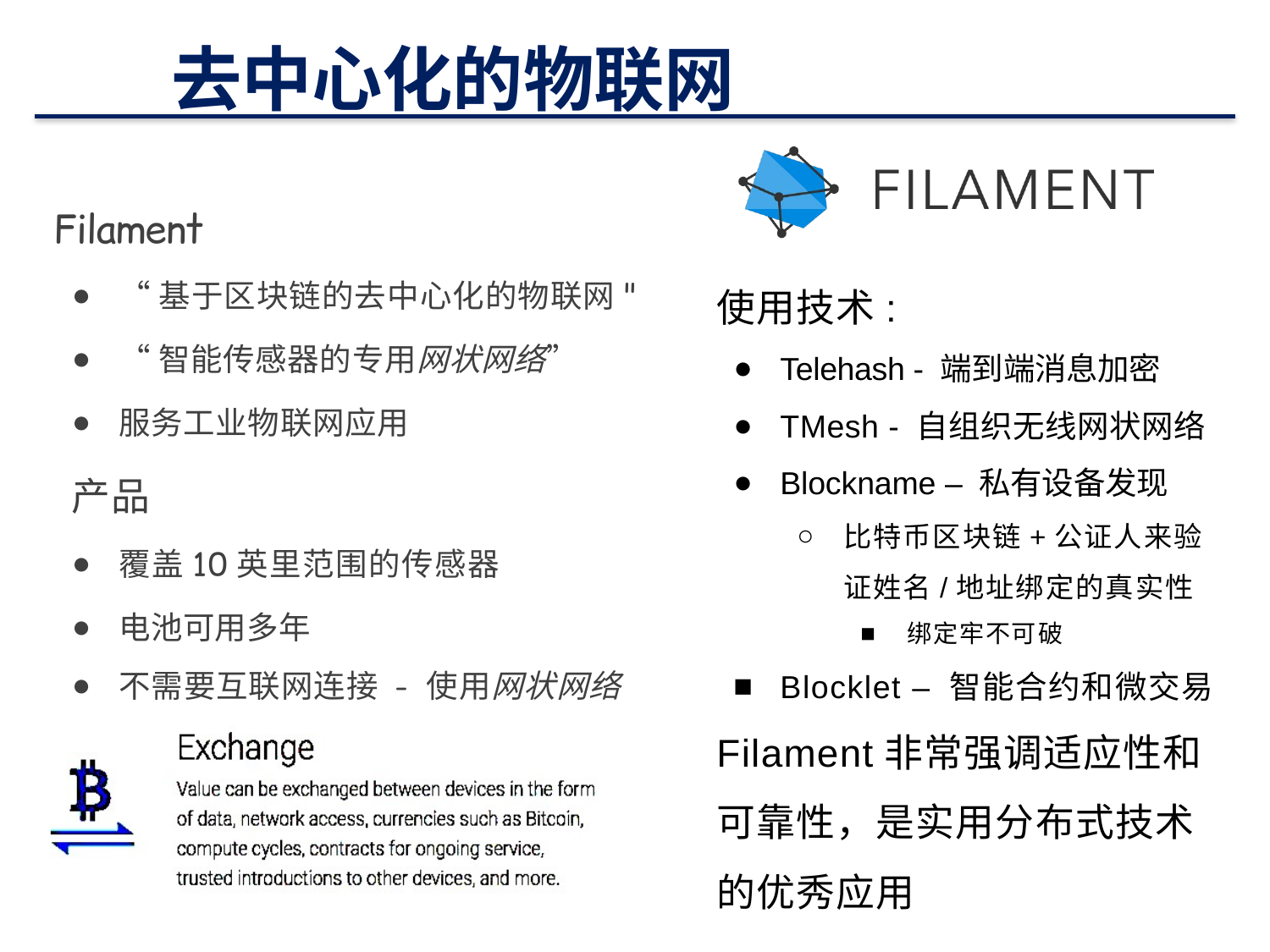

# 去中心化的物联网

Filament
“基于区块链的去中心化的物联网"
“智能传感器的专用网状网络”
服务工业物联网应用
产品
覆盖10英里范围的传感器
电池可用多年
不需要互联网连接 - 使用网状网络
使用技术:
Telehash - 端到端消息加密
TMesh - 自组织无线网状网络
Blockname – 私有设备发现
比特币区块链+公证人来验证姓名/地址绑定的真实性
绑定牢不可破
Blocklet – 智能合约和微交易
Filament非常强调适应性和可靠性，是实用分布式技术的优秀应用